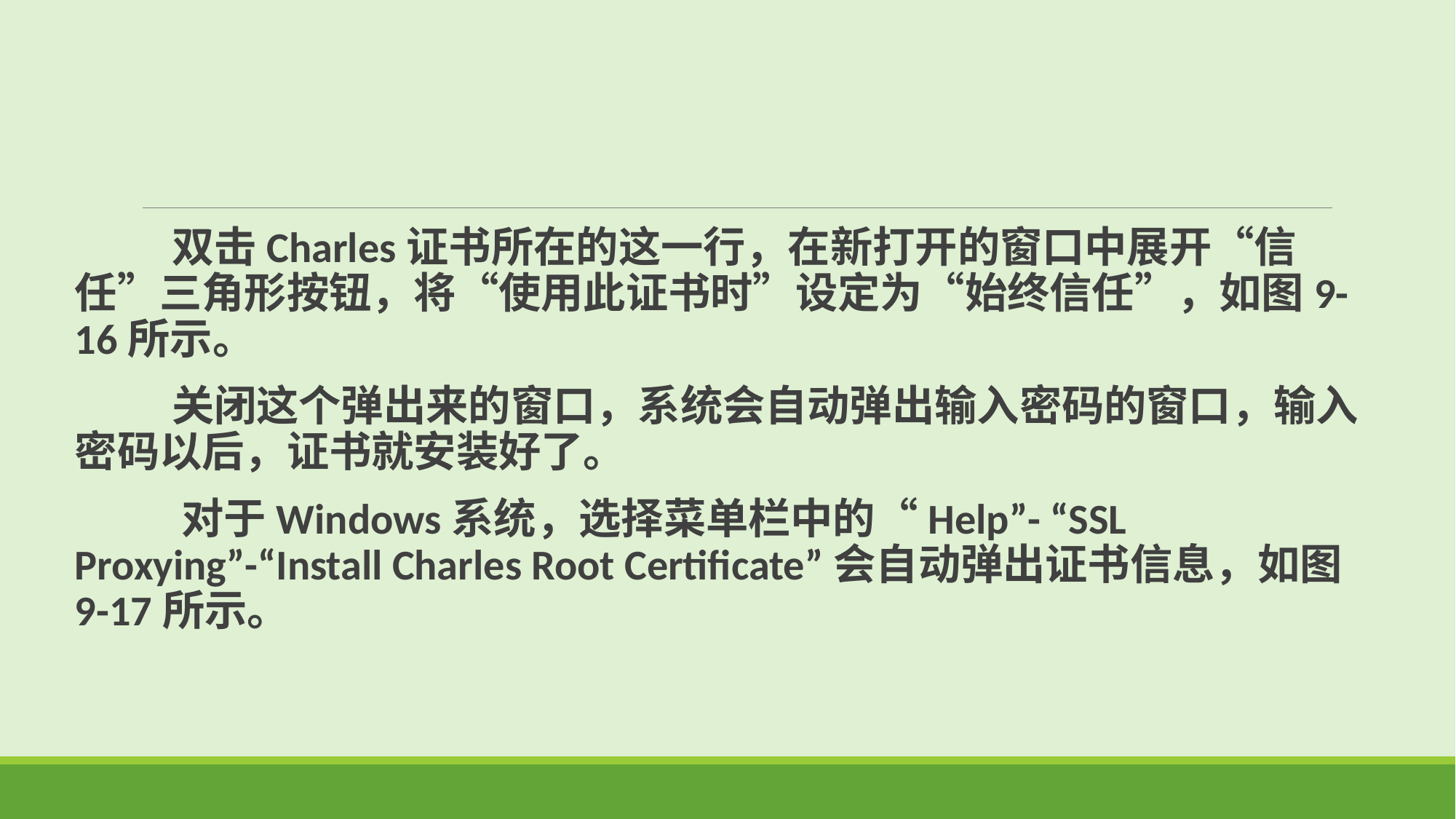

双击Charles证书所在的这一行，在新打开的窗口中展开“信任”三角形按钮，将“使用此证书时”设定为“始终信任”，如图9-16所示。
         关闭这个弹出来的窗口，系统会自动弹出输入密码的窗口，输入密码以后，证书就安装好了。
          对于Windows系统，选择菜单栏中的“Help”- “SSL Proxying”-“Install Charles Root Certificate”会自动弹出证书信息，如图9-17所示。